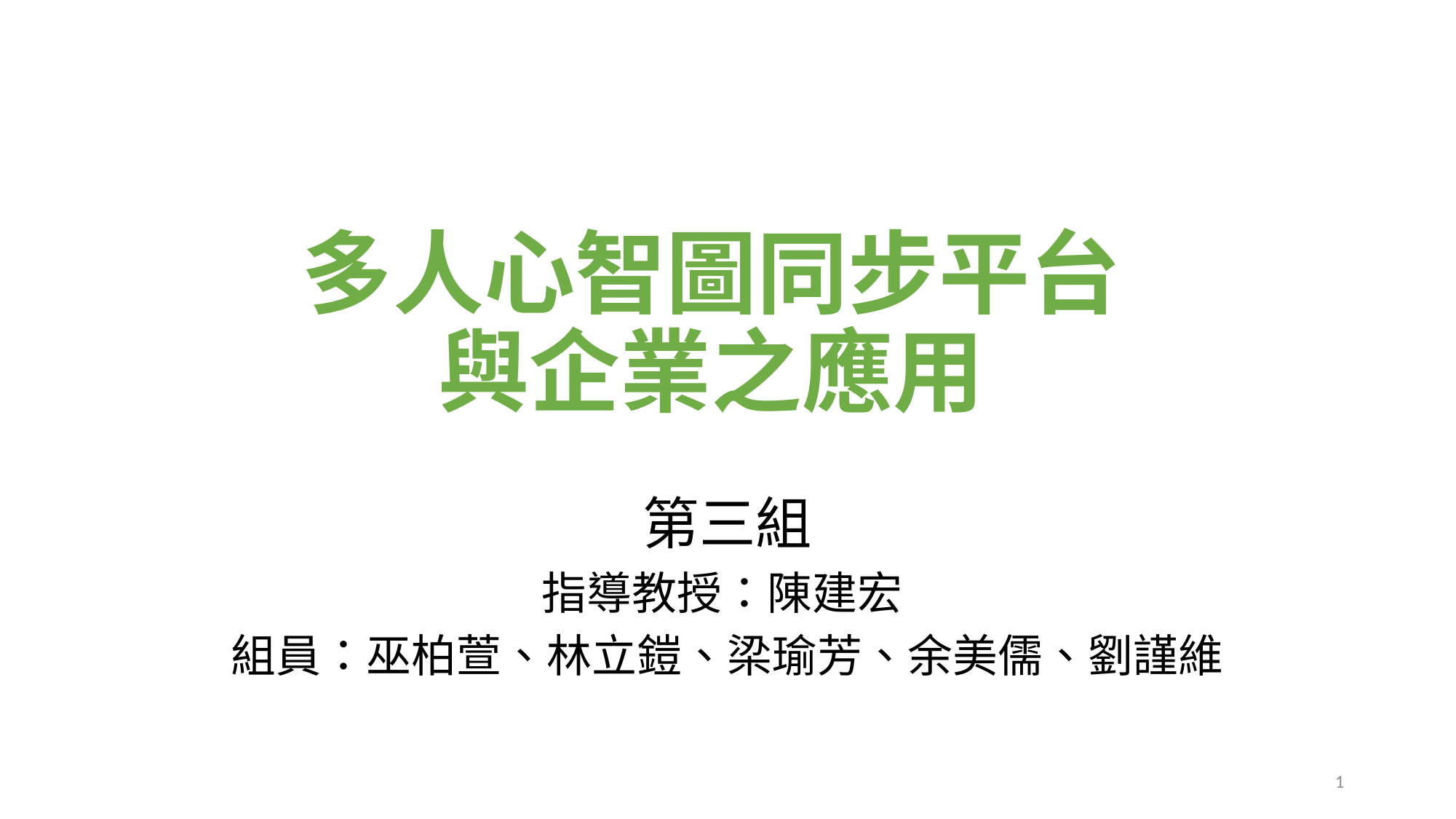

# 多人心智圖同步平台 與企業之應用
第三組
指導教授：陳建宏
組員：巫柏萱、林立鎧、梁瑜芳、余美儒、劉謹維
1